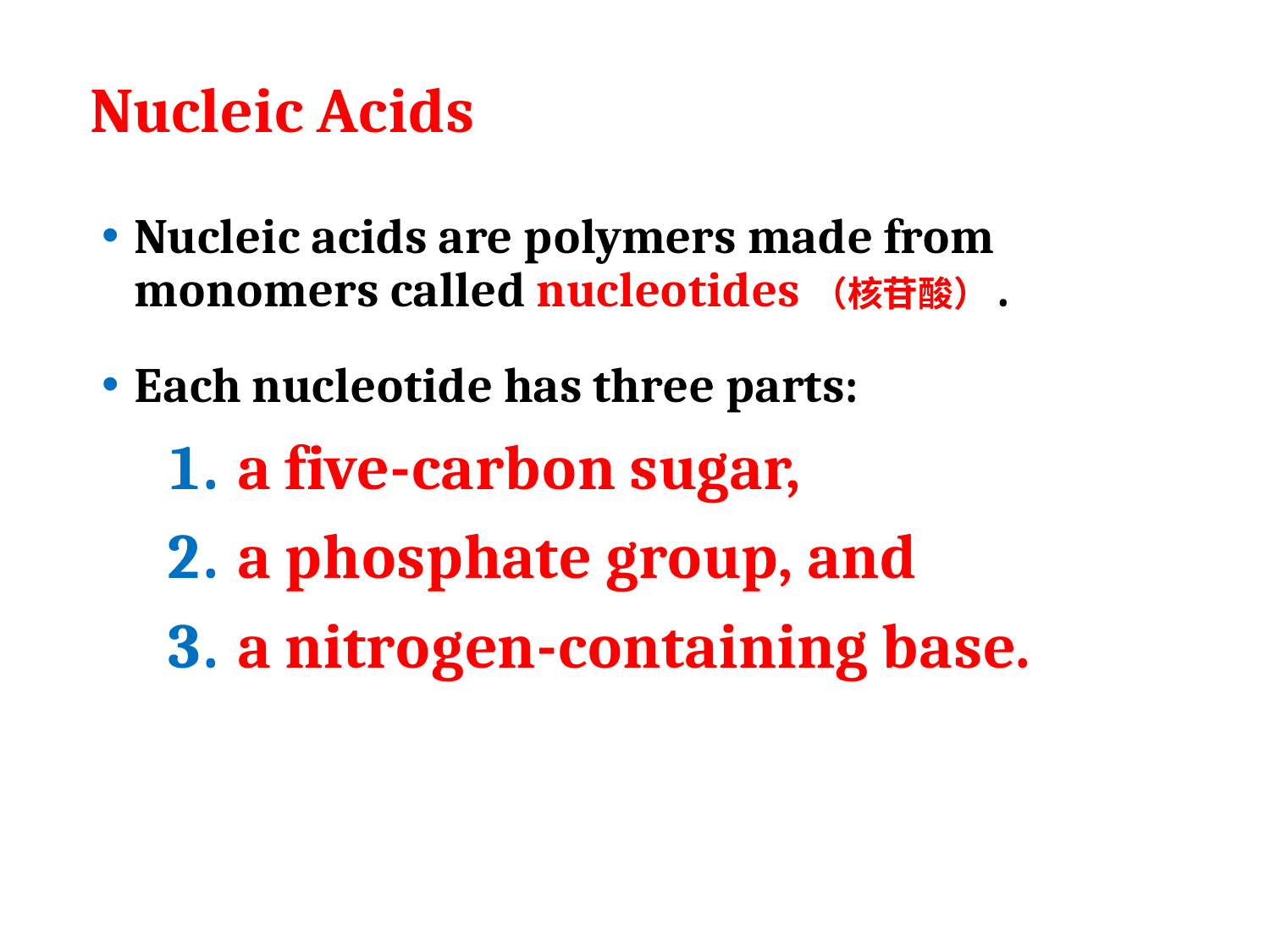

# Nucleic Acids
Nucleic acids are polymers made from monomers called nucleotides（核苷酸）.
Each nucleotide has three parts:
a five-carbon sugar,
a phosphate group, and
a nitrogen-containing base.